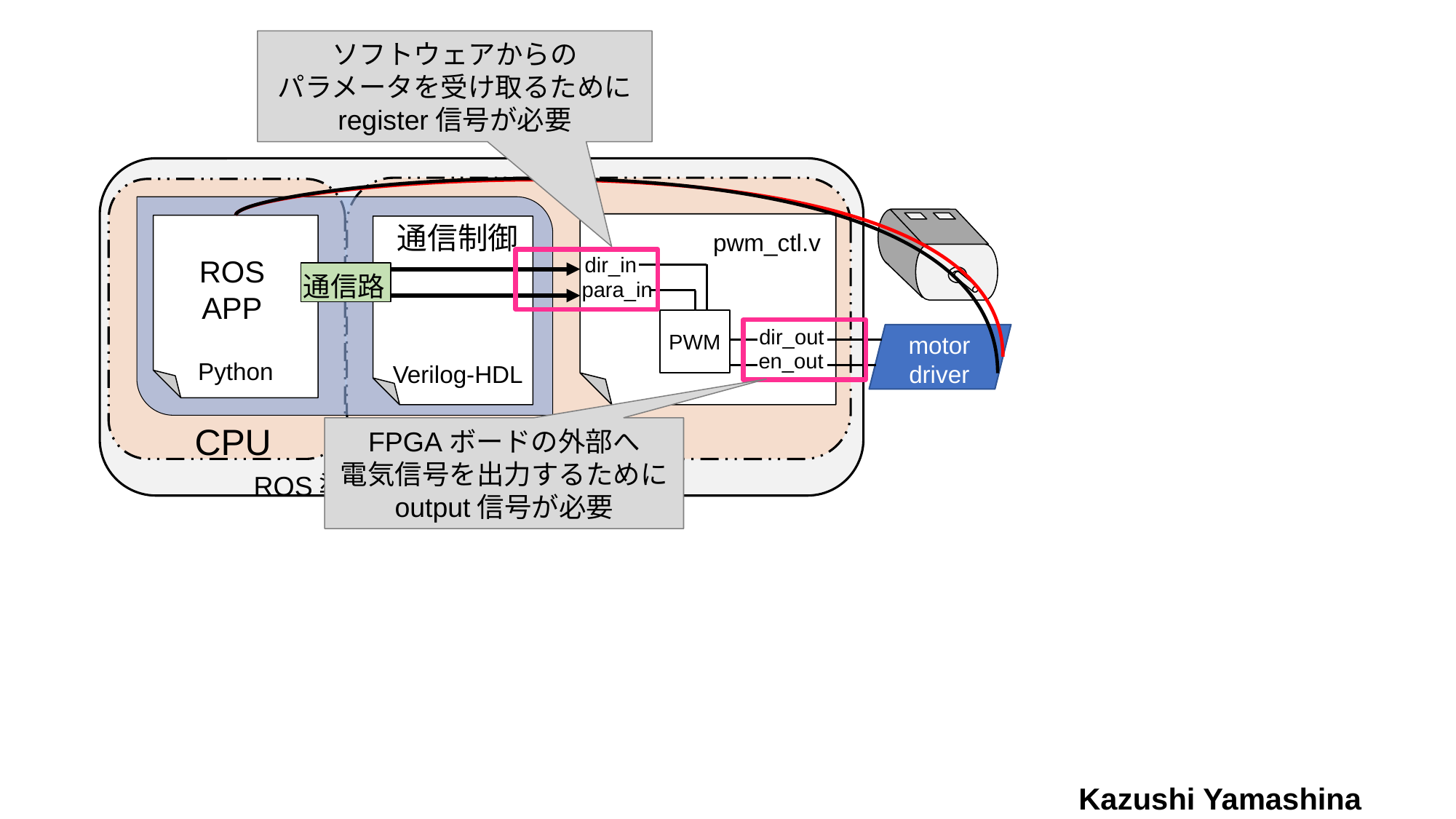

ソフトウェアからの
パラメータを受け取るために
register信号が必要

通信制御

ROS
APP

通信路
Verilog-HDL
pwm_ctl.v
dir_in
para_in

dir_out
PWM

motor
driver
en_out
Python

FPGA
CPU
ROS準拠FPGAコンポーネント

FPGAボードの外部へ
電気信号を出力するために
output信号が必要